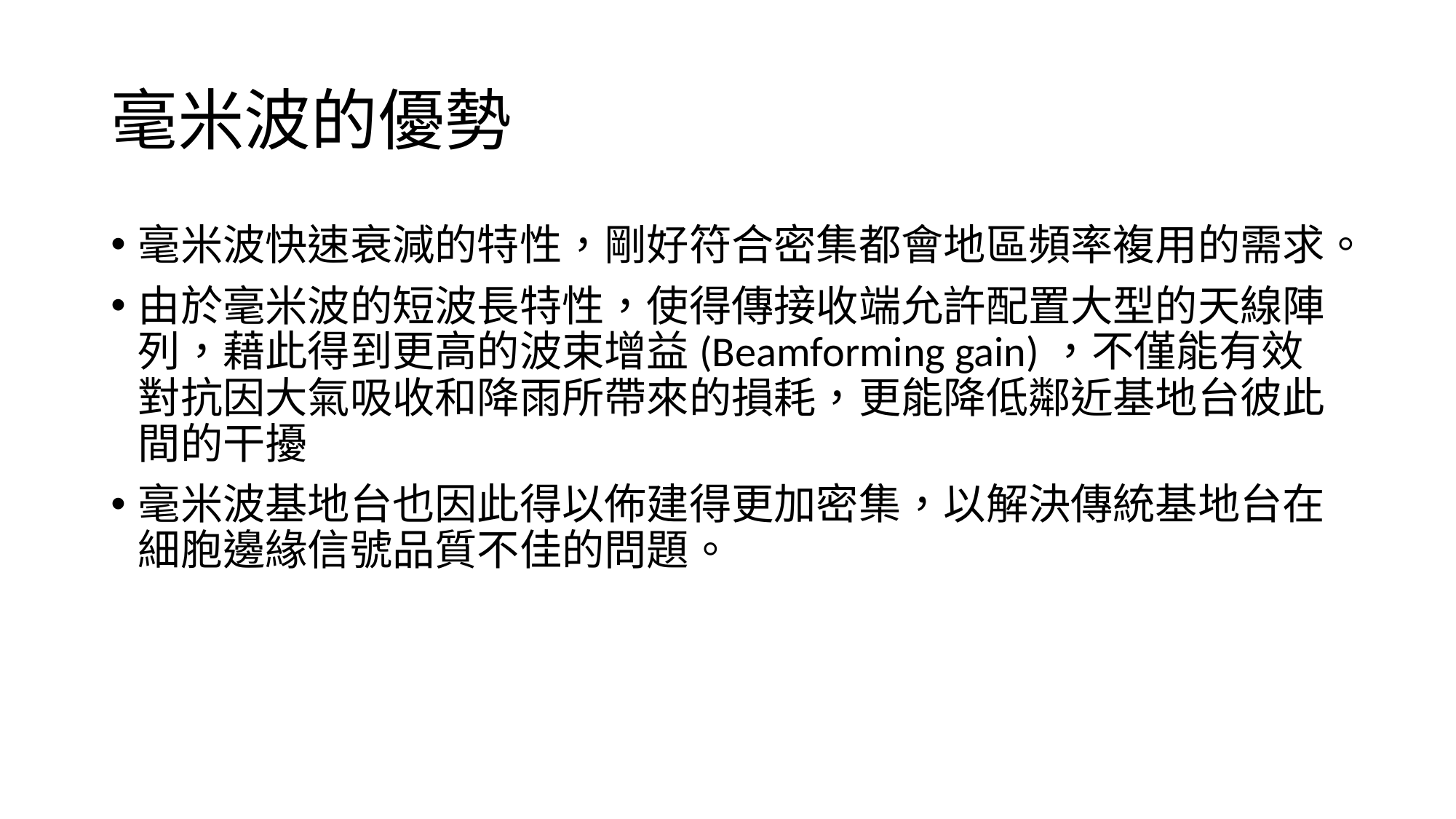

# 毫米波的優勢
毫米波快速衰減的特性，剛好符合密集都會地區頻率複用的需求。
由於毫米波的短波長特性，使得傳接收端允許配置大型的天線陣列，藉此得到更高的波束增益(Beamforming gain)，不僅能有效對抗因大氣吸收和降雨所帶來的損耗，更能降低鄰近基地台彼此間的干擾
毫米波基地台也因此得以佈建得更加密集，以解決傳統基地台在細胞邊緣信號品質不佳的問題。